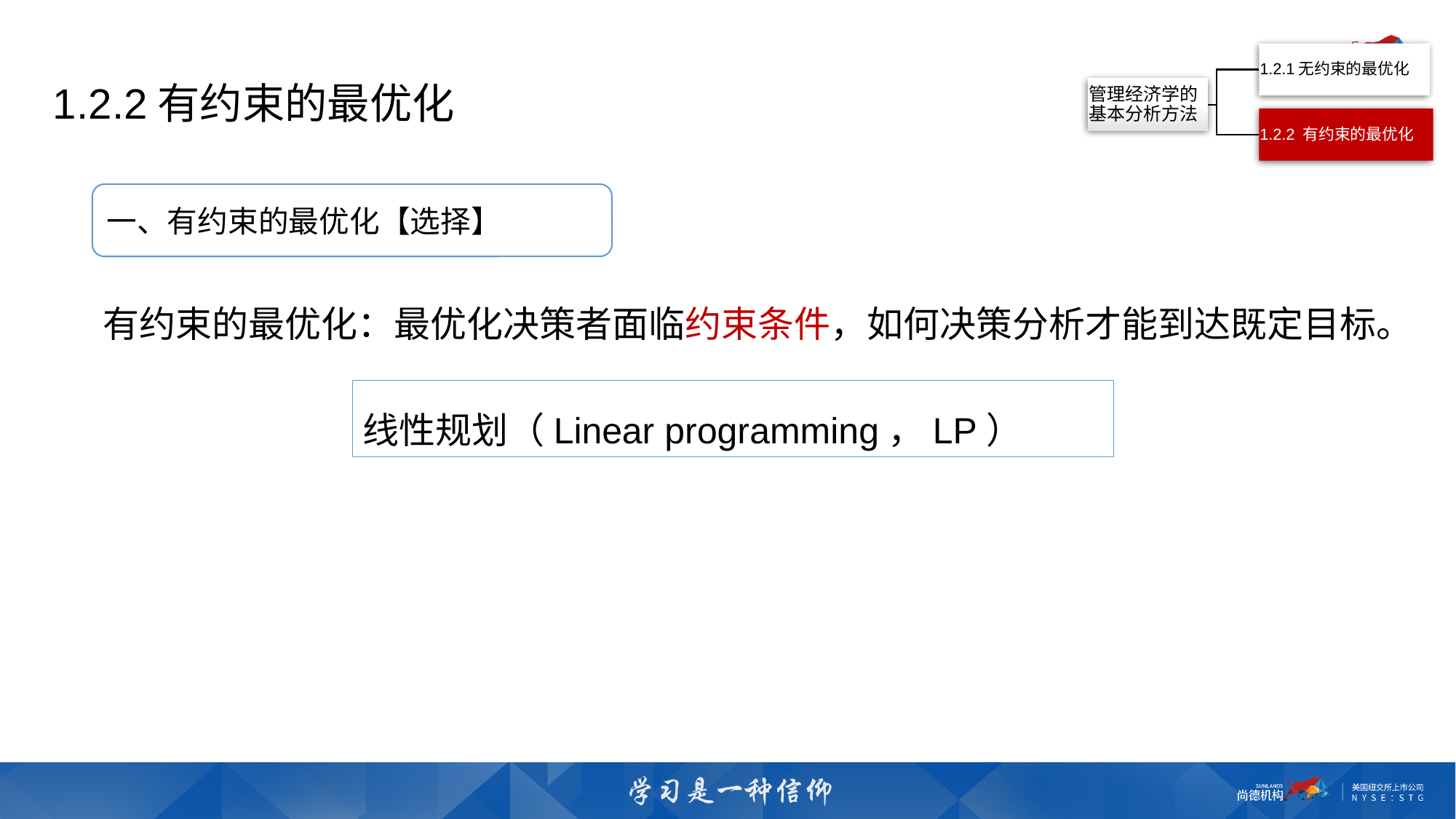

管理经济学的基本分析方法
1.2.1无约束的最优化
1.2.2 有约束的最优化
1.2.2有约束的最优化
一、有约束的最优化【选择】
有约束的最优化：最优化决策者面临约束条件，如何决策分析才能到达既定目标。
线性规划（Linear programming，LP）